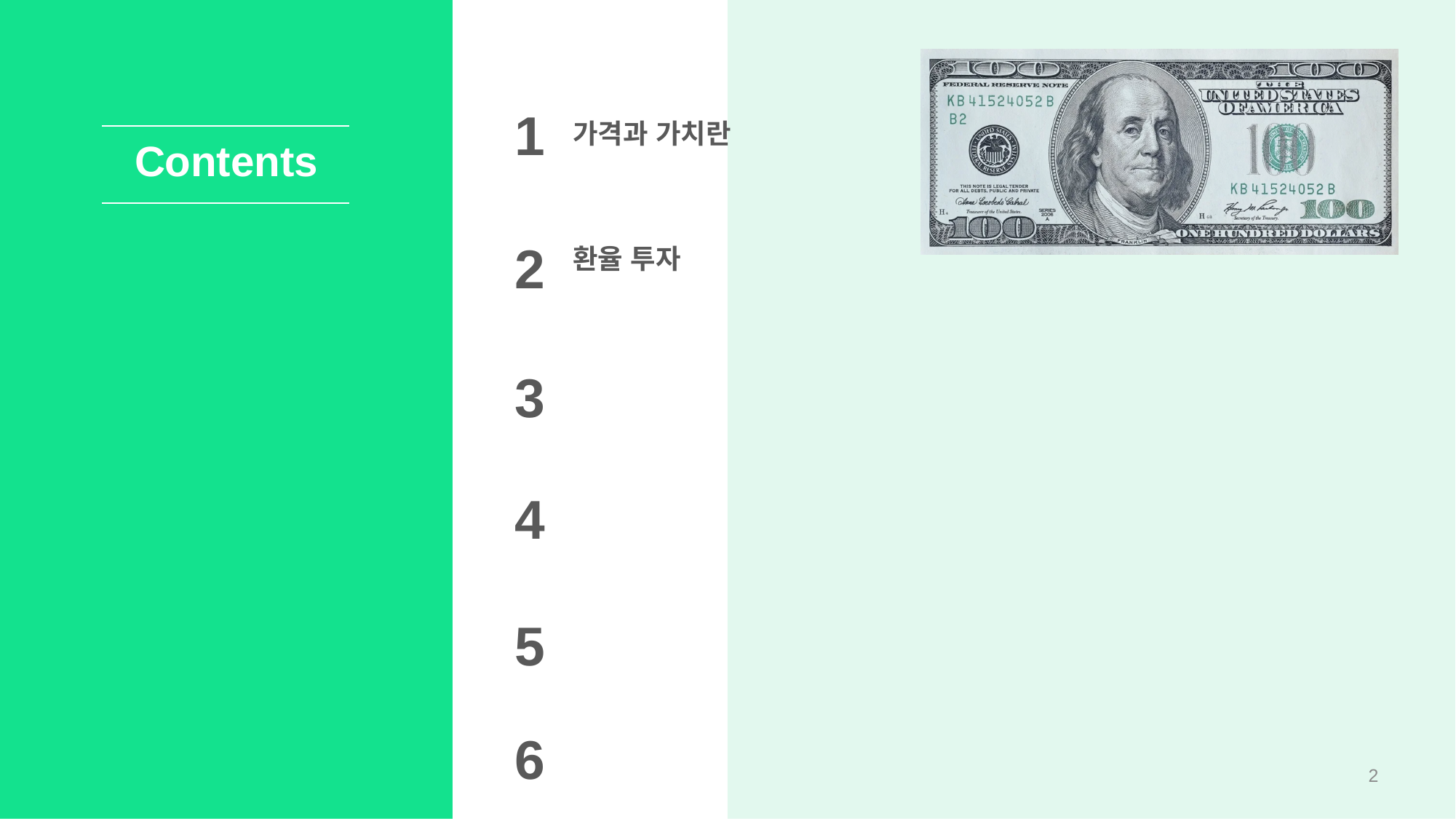

1
가격과 가치란

환율 투자

Contents
2
3
4
5
6
2